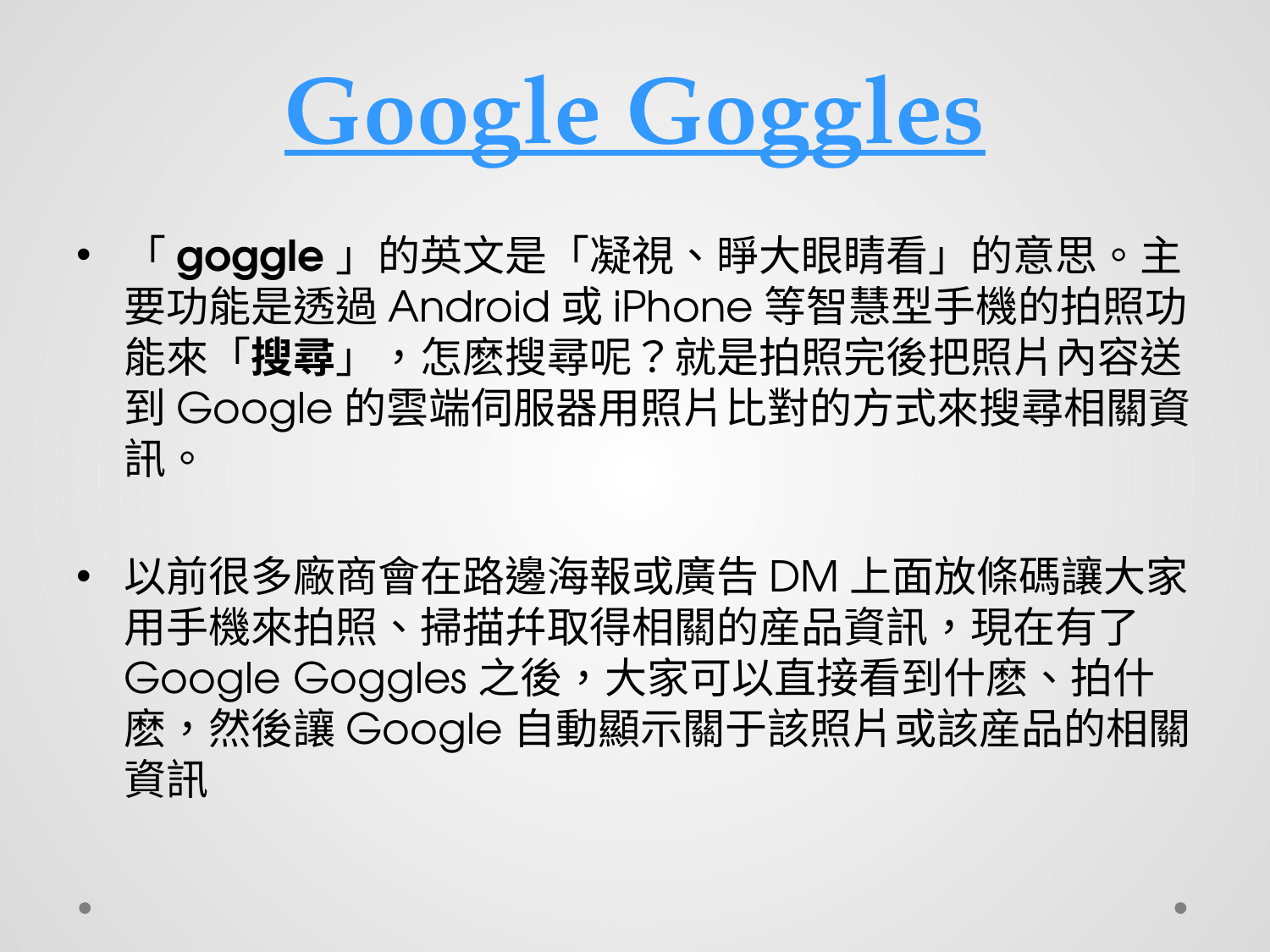

# Google Goggles
「goggle」的英文是「凝視、睜大眼睛看」的意思。主要功能是透過Android或iPhone等智慧型手機的拍照功能來「搜尋」，怎麽搜尋呢？就是拍照完後把照片內容送到Google的雲端伺服器用照片比對的方式來搜尋相關資訊。

以前很多廠商會在路邊海報或廣告DM上面放條碼讓大家用手機來拍照、掃描幷取得相關的産品資訊，現在有了Google Goggles之後，大家可以直接看到什麽、拍什麽，然後讓Google自動顯示關于該照片或該産品的相關資訊